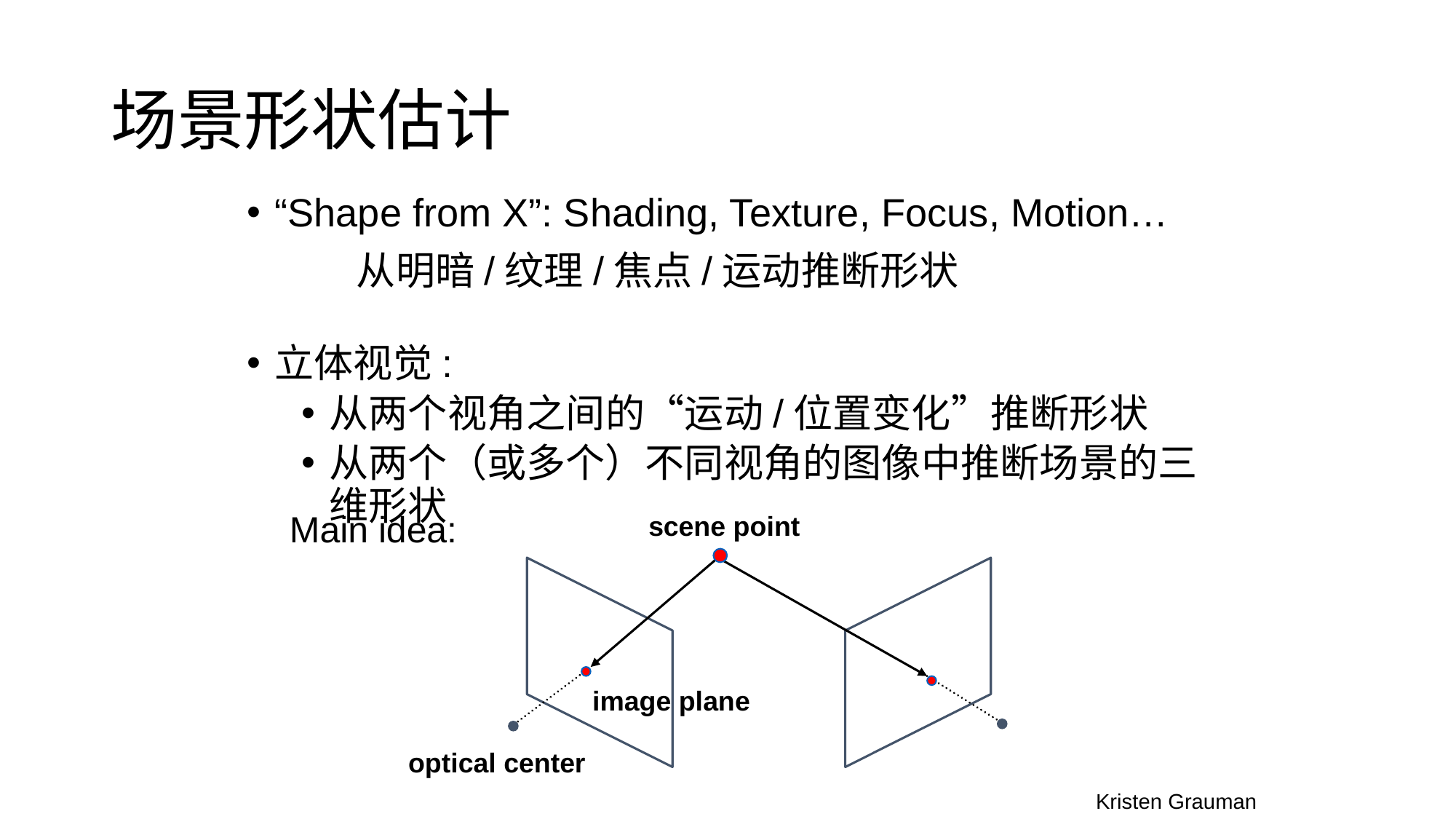

场景形状估计
“Shape from X”: Shading, Texture, Focus, Motion…
	从明暗/纹理/焦点/运动推断形状

立体视觉:
从两个视角之间的“运动/位置变化”推断形状
从两个（或多个）不同视角的图像中推断场景的三维形状
Main idea:
scene point

image plane

optical center
Kristen Grauman